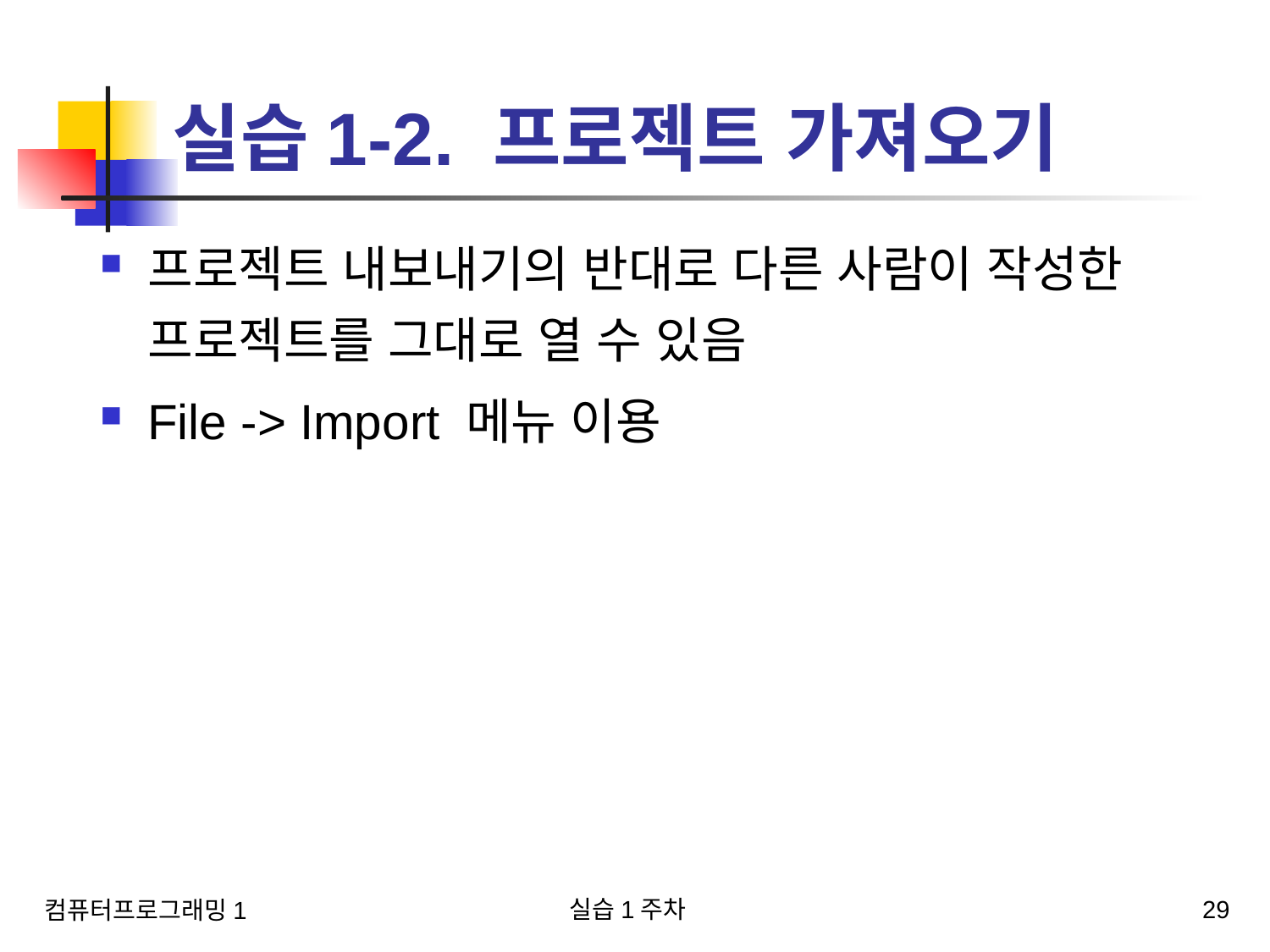

# 실습1-2. 프로젝트 가져오기
프로젝트 내보내기의 반대로 다른 사람이 작성한 프로젝트를 그대로 열 수 있음
File -> Import 메뉴 이용

실습1주차
29
컴퓨터프로그래밍1